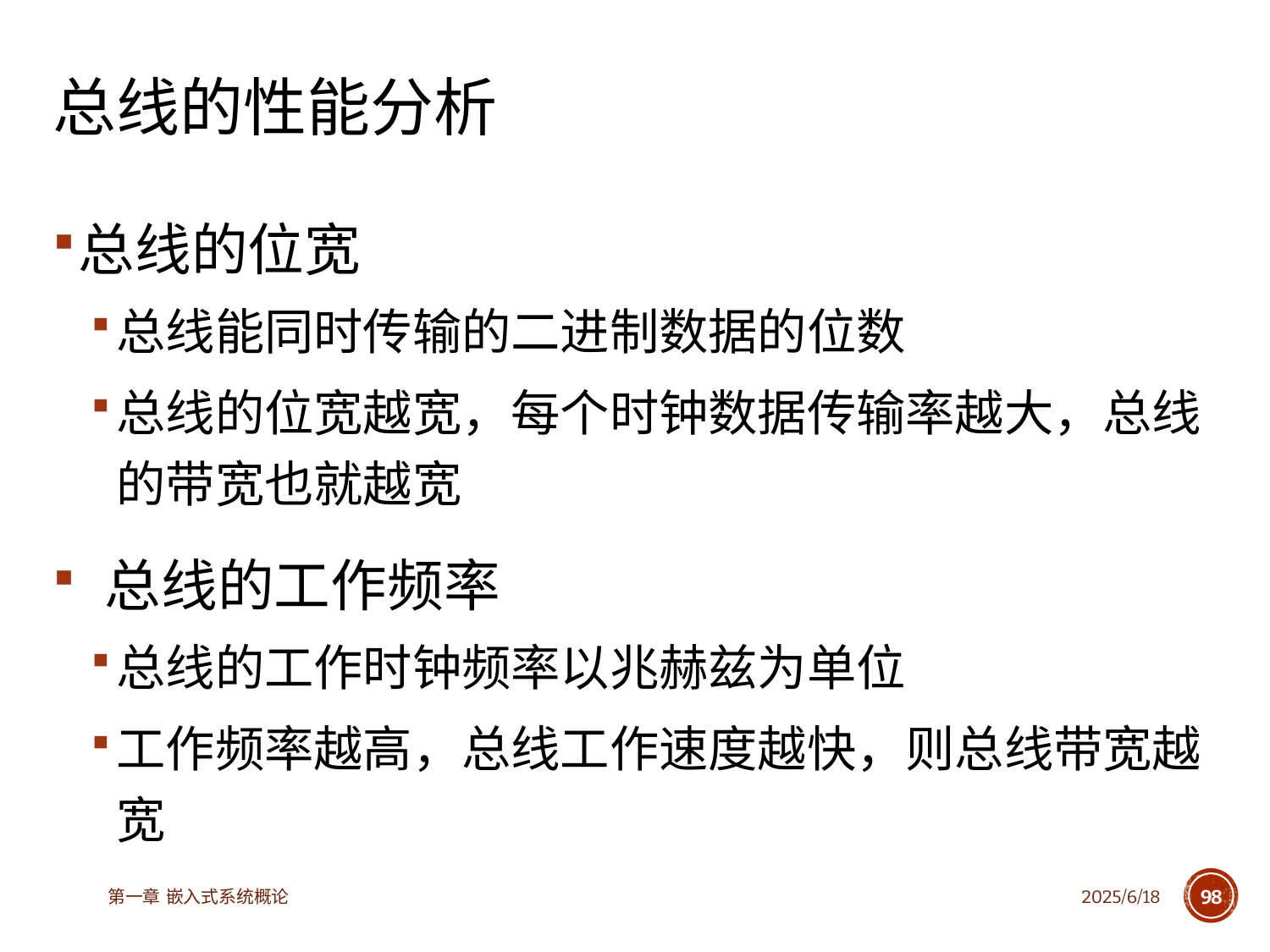

# 总线的性能分析
总线的位宽
总线能同时传输的二进制数据的位数
总线的位宽越宽，每个时钟数据传输率越大，总线的带宽也就越宽
 总线的工作频率
总线的工作时钟频率以兆赫兹为单位
工作频率越高，总线工作速度越快，则总线带宽越宽
第一章 嵌入式系统概论
2025/6/18
98